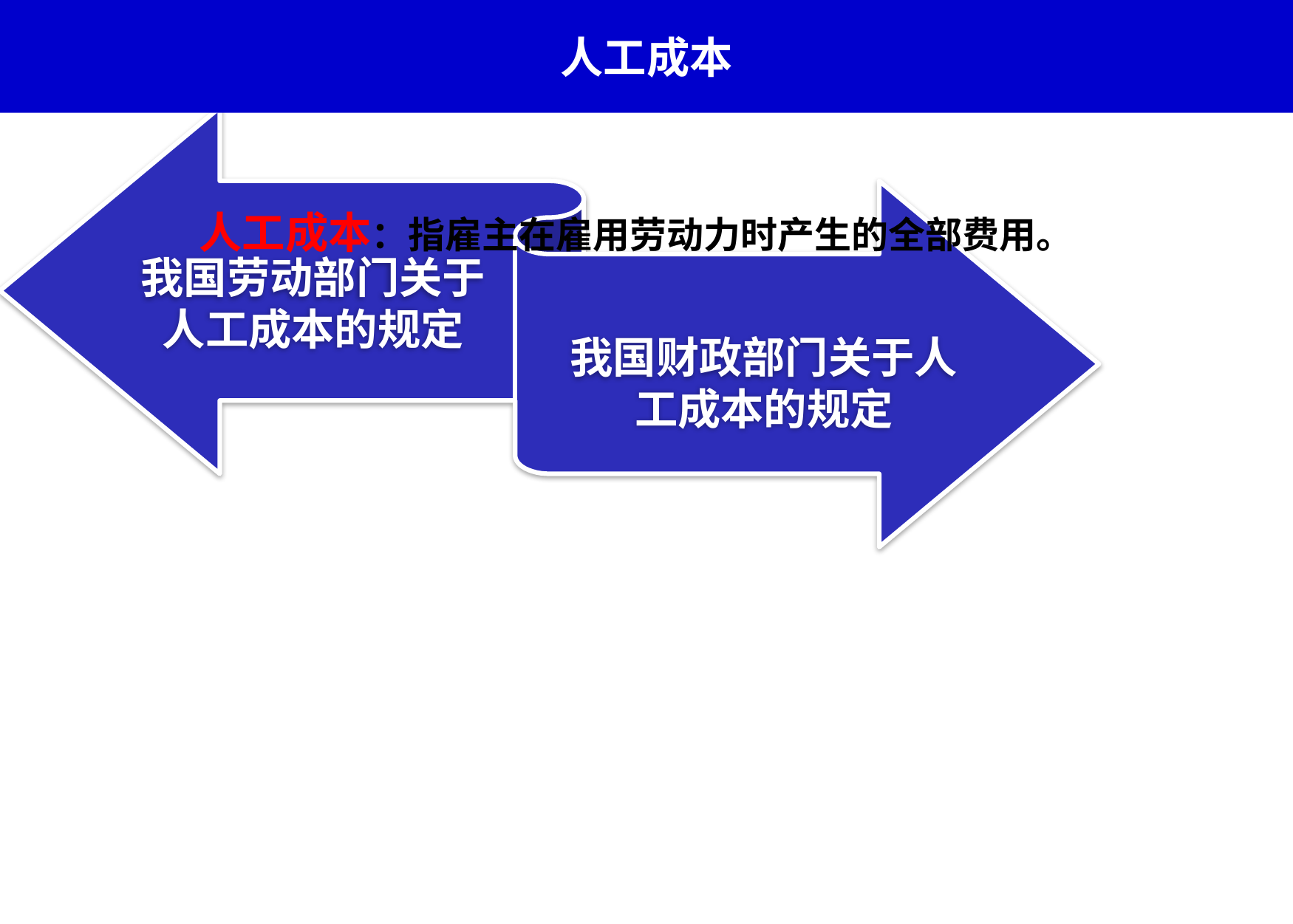

# 人工成本
人工成本：指雇主在雇用劳动力时产生的全部费用。
我国劳动部门关于人工成本的规定

我国财政部门关于人工成本的规定